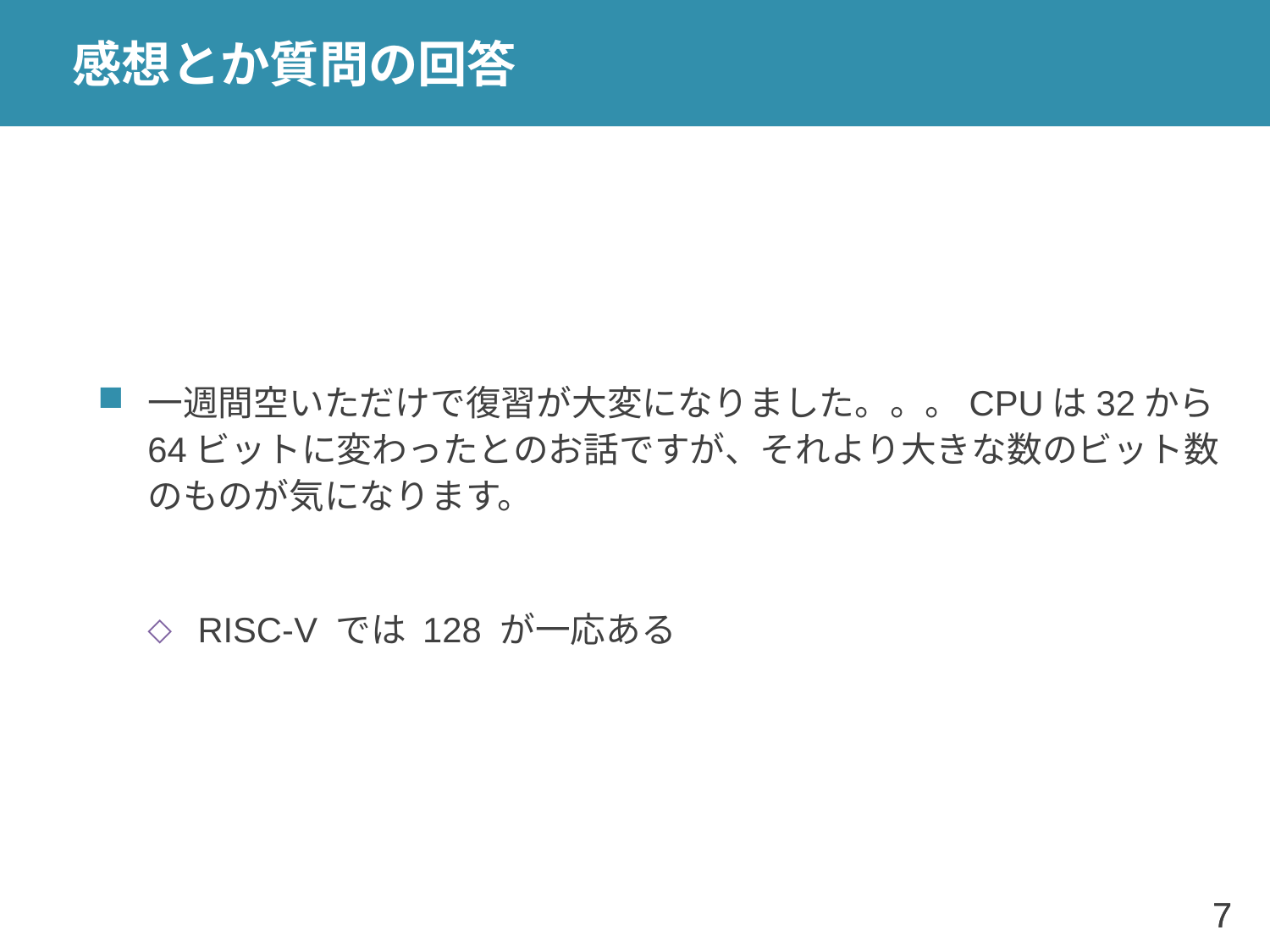

# 感想とか質問の回答
一週間空いただけで復習が大変になりました。。。CPUは32から64ビットに変わったとのお話ですが、それより大きな数のビット数のものが気になります。

RISC-V では 128 が一応ある